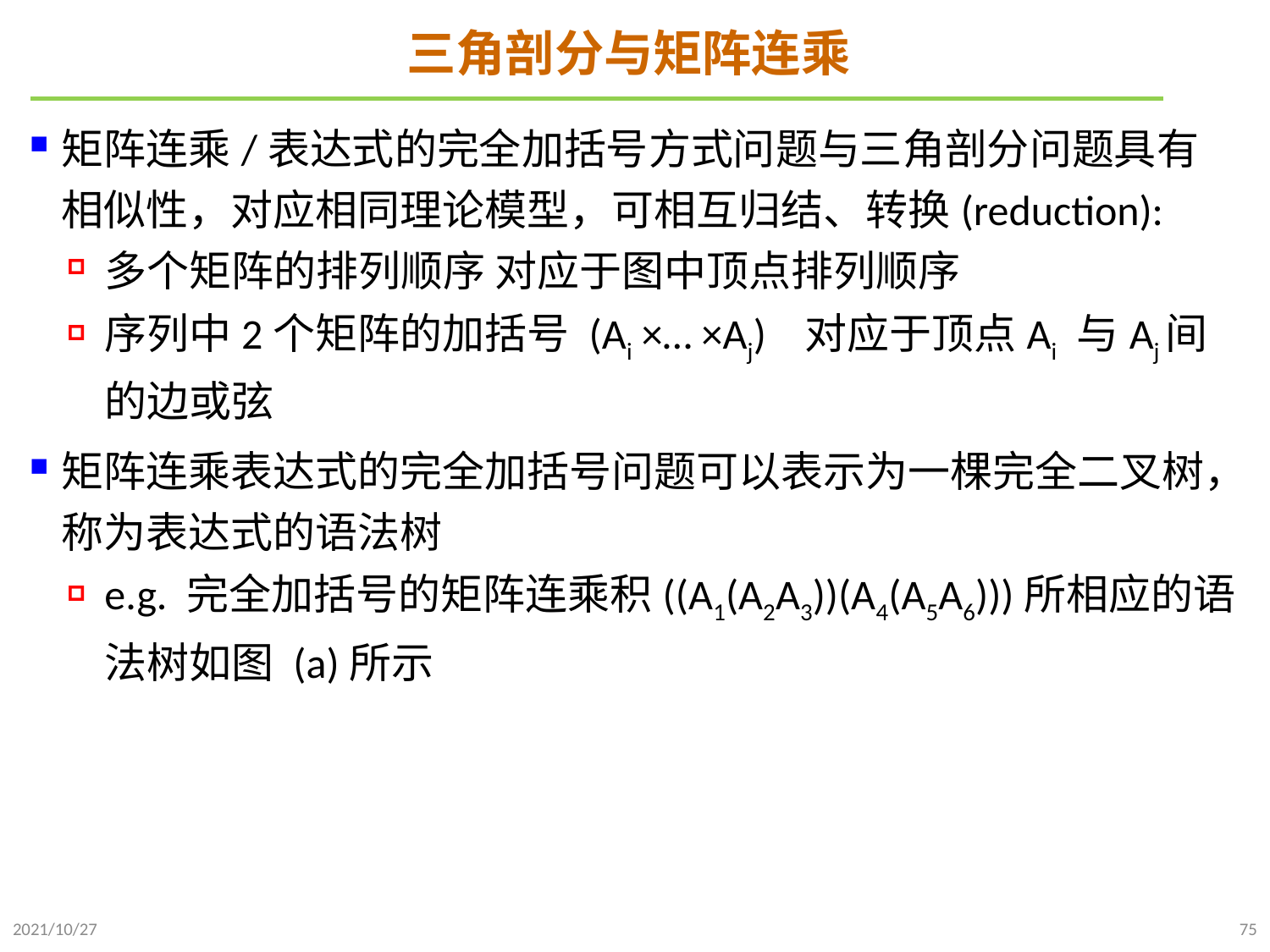

# 三角剖分与矩阵连乘
矩阵连乘/表达式的完全加括号方式问题与三角剖分问题具有相似性，对应相同理论模型，可相互归结、转换(reduction):
多个矩阵的排列顺序 对应于图中顶点排列顺序
序列中2个矩阵的加括号 (Ai ×… ×Aj)   对应于顶点Ai 与Aj间的边或弦
矩阵连乘表达式的完全加括号问题可以表示为一棵完全二叉树，称为表达式的语法树
e.g. 完全加括号的矩阵连乘积((A1(A2A3))(A4(A5A6)))所相应的语法树如图 (a)所示

2021/10/27
75